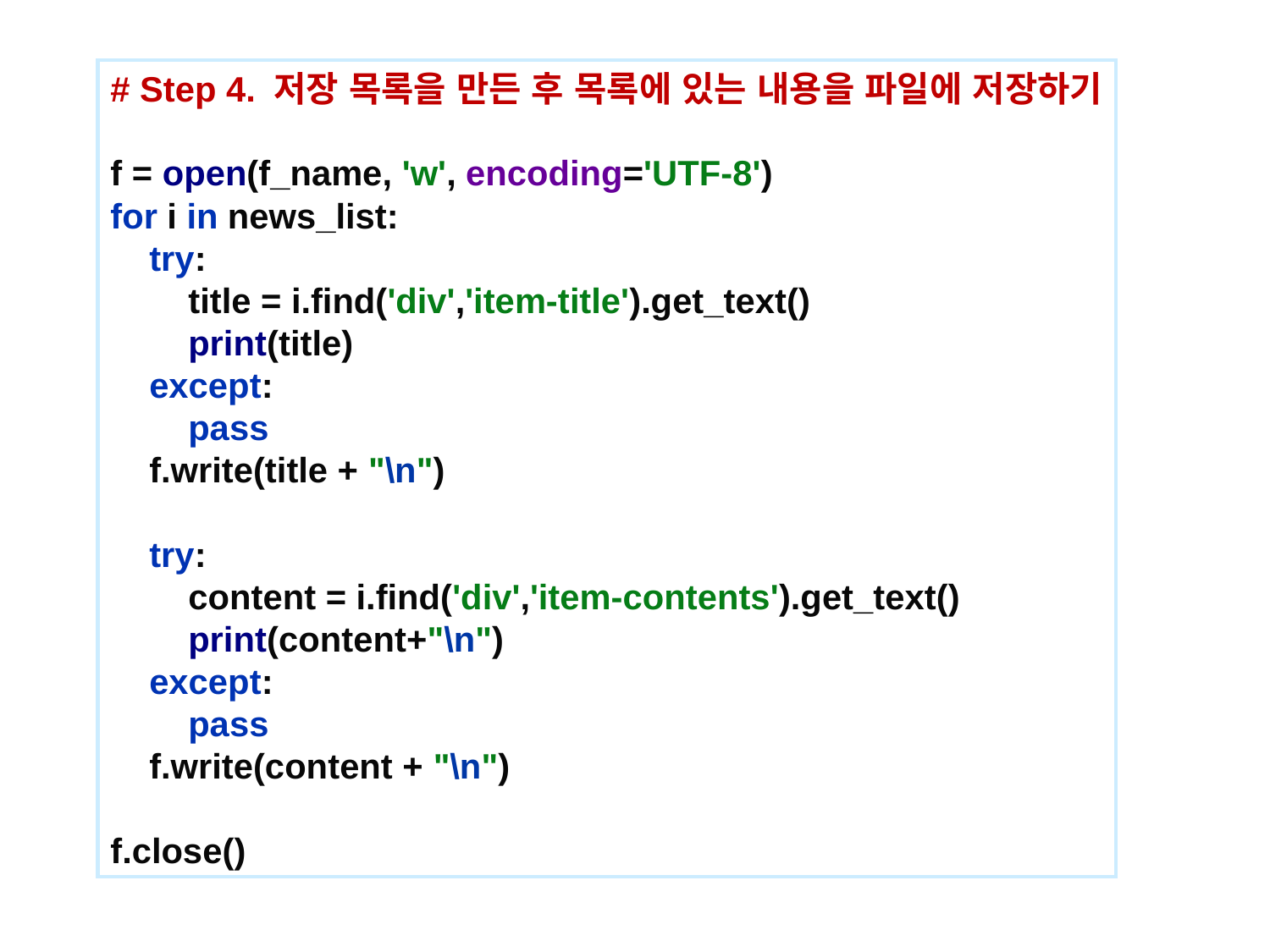

# Step 4. 저장 목록을 만든 후 목록에 있는 내용을 파일에 저장하기 f = open(f_name, 'w', encoding='UTF-8') for i in news_list: try: title = i.find('div','item-title').get_text() print(title) except: pass f.write(title + "\n") try: content = i.find('div','item-contents').get_text() print(content+"\n") except: pass f.write(content + "\n") f.close()